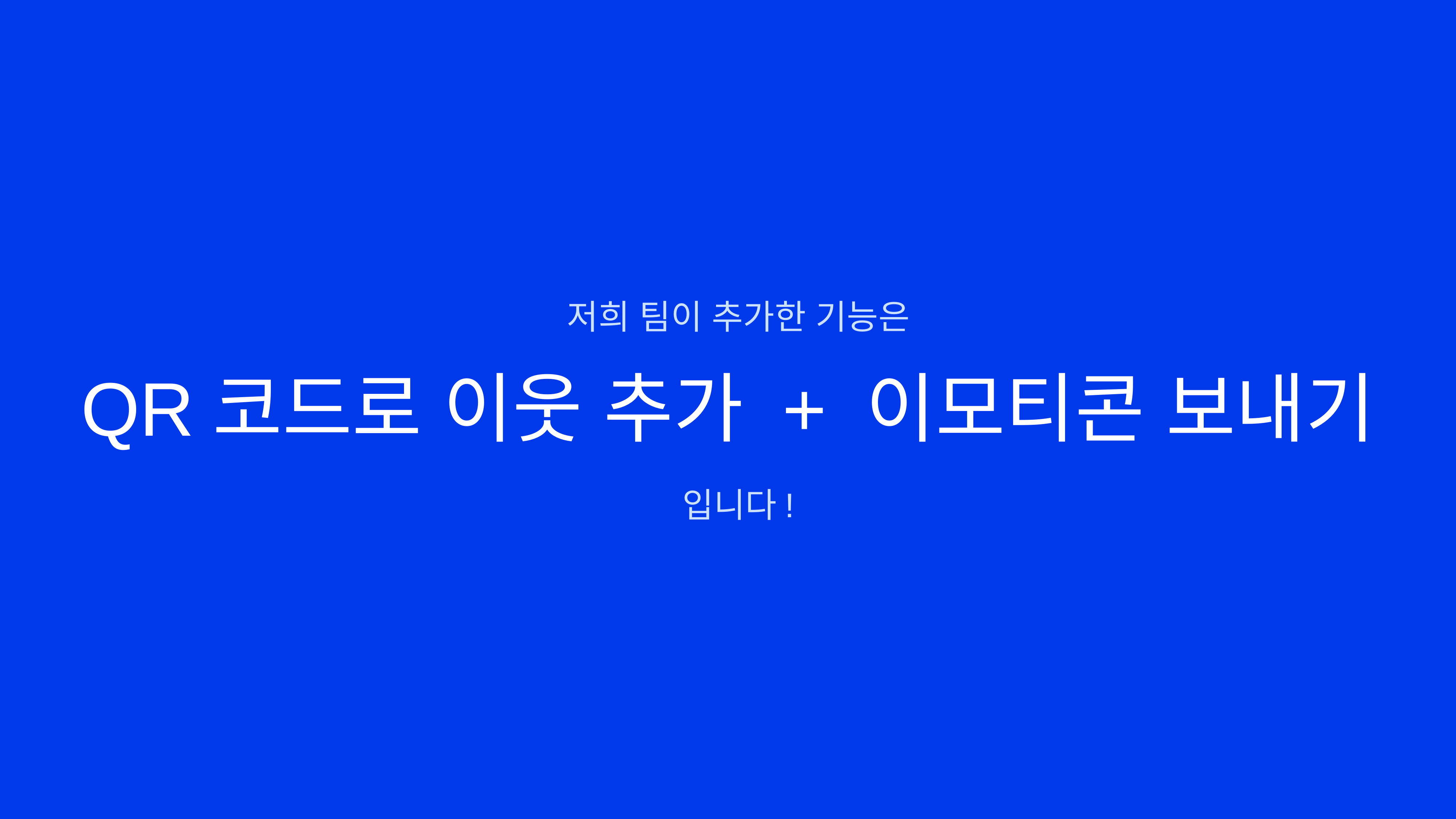

저희 팀이 추가한 기능은
QR코드로 이웃 추가 + 이모티콘 보내기
입니다!